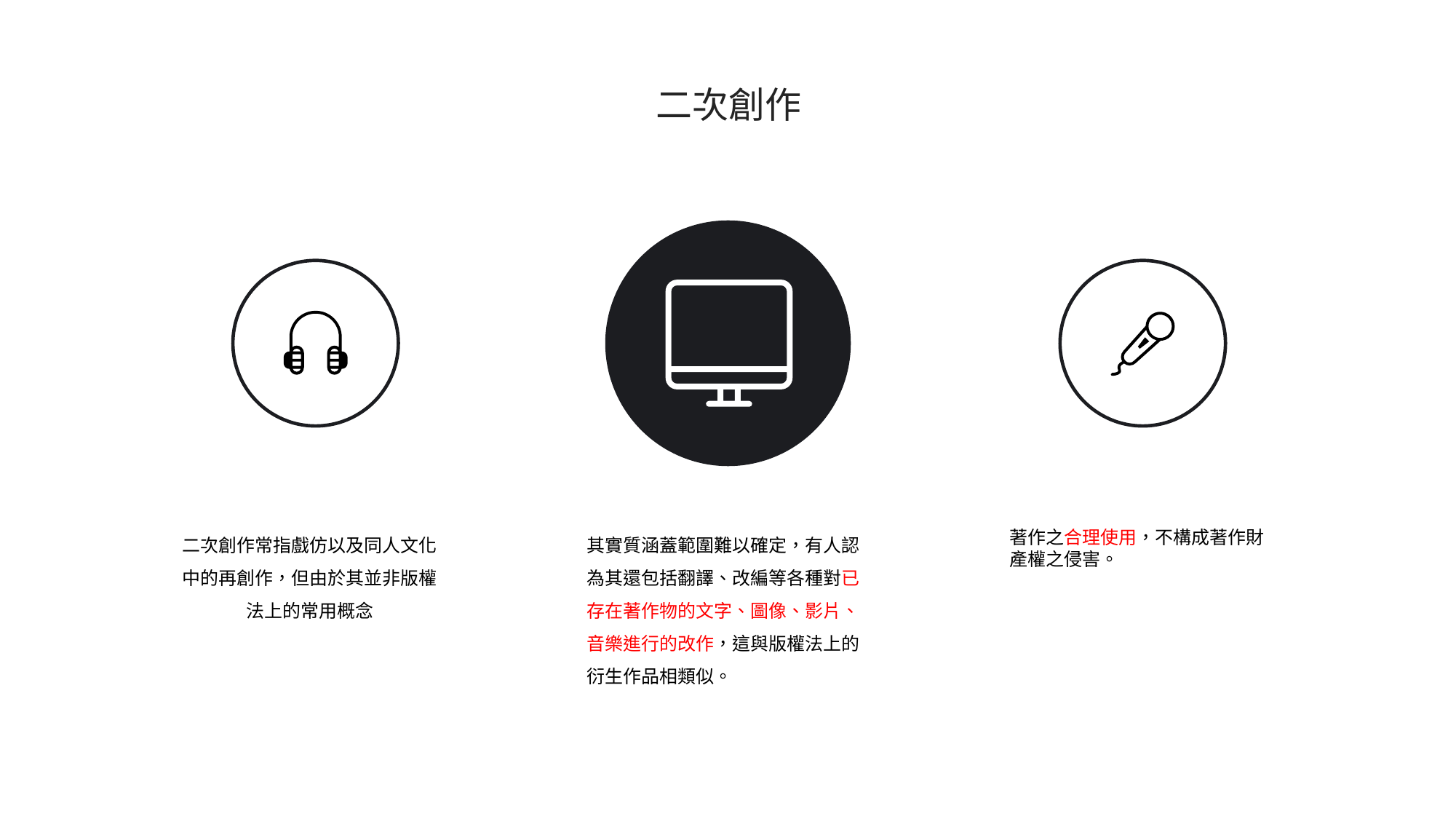

二次創作

其實質涵蓋範圍難以確定，有人認為其還包括翻譯、改編等各種對已存在著作物的文字、圖像、影片、音樂進行的改作，這與版權法上的衍生作品相類似。

二次創作常指戲仿以及同人文化中的再創作，但由於其並非版權法上的常用概念

著作之合理使用，不構成著作財產權之侵害。